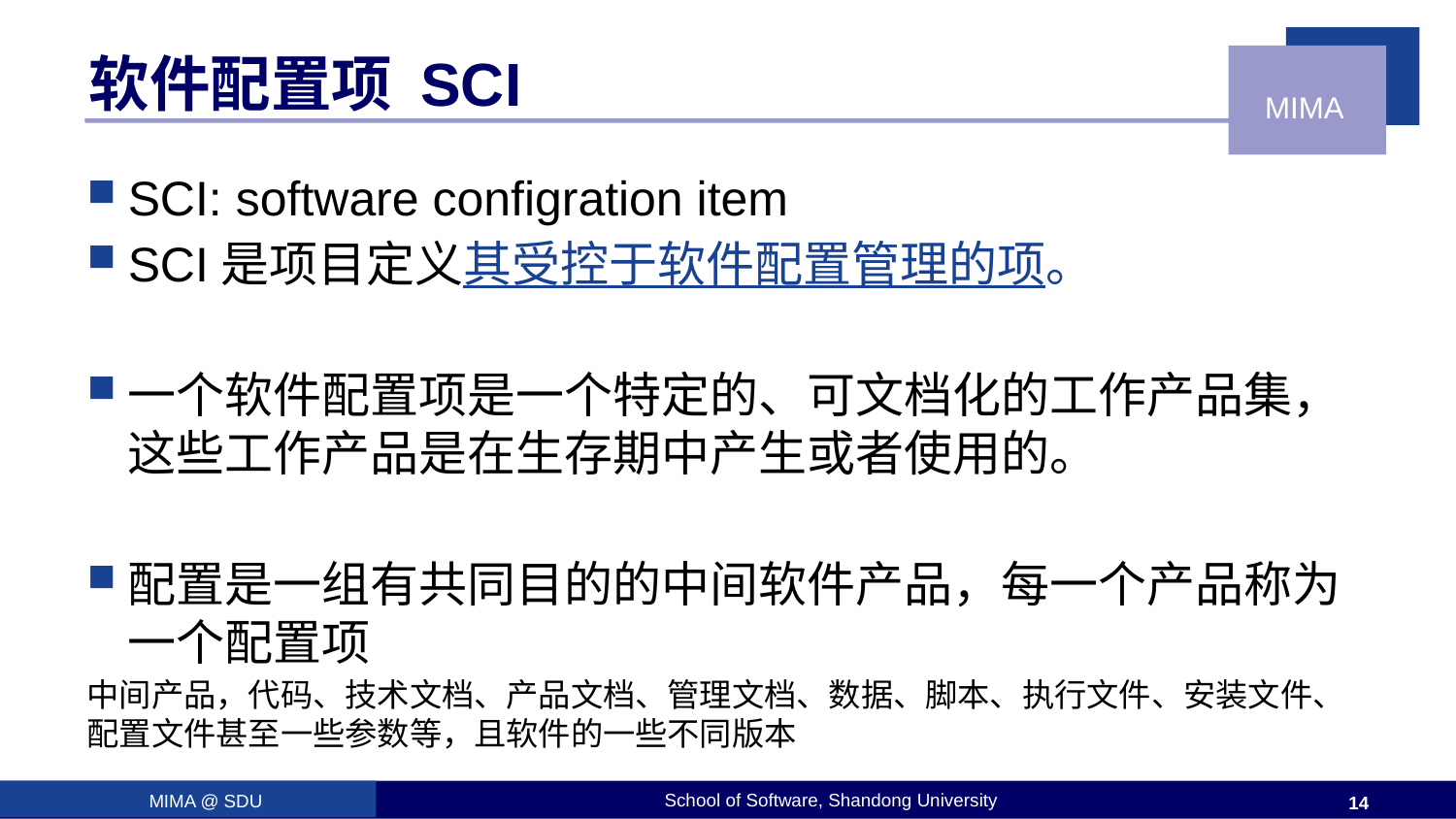

# 软件配置项 SCI
SCI: software configration item
SCI是项目定义其受控于软件配置管理的项。

一个软件配置项是一个特定的、可文档化的工作产品集，这些工作产品是在生存期中产生或者使用的。

配置是一组有共同目的的中间软件产品，每一个产品称为一个配置项
中间产品，代码、技术文档、产品文档、管理文档、数据、脚本、执行文件、安装文件、配置文件甚至一些参数等，且软件的一些不同版本